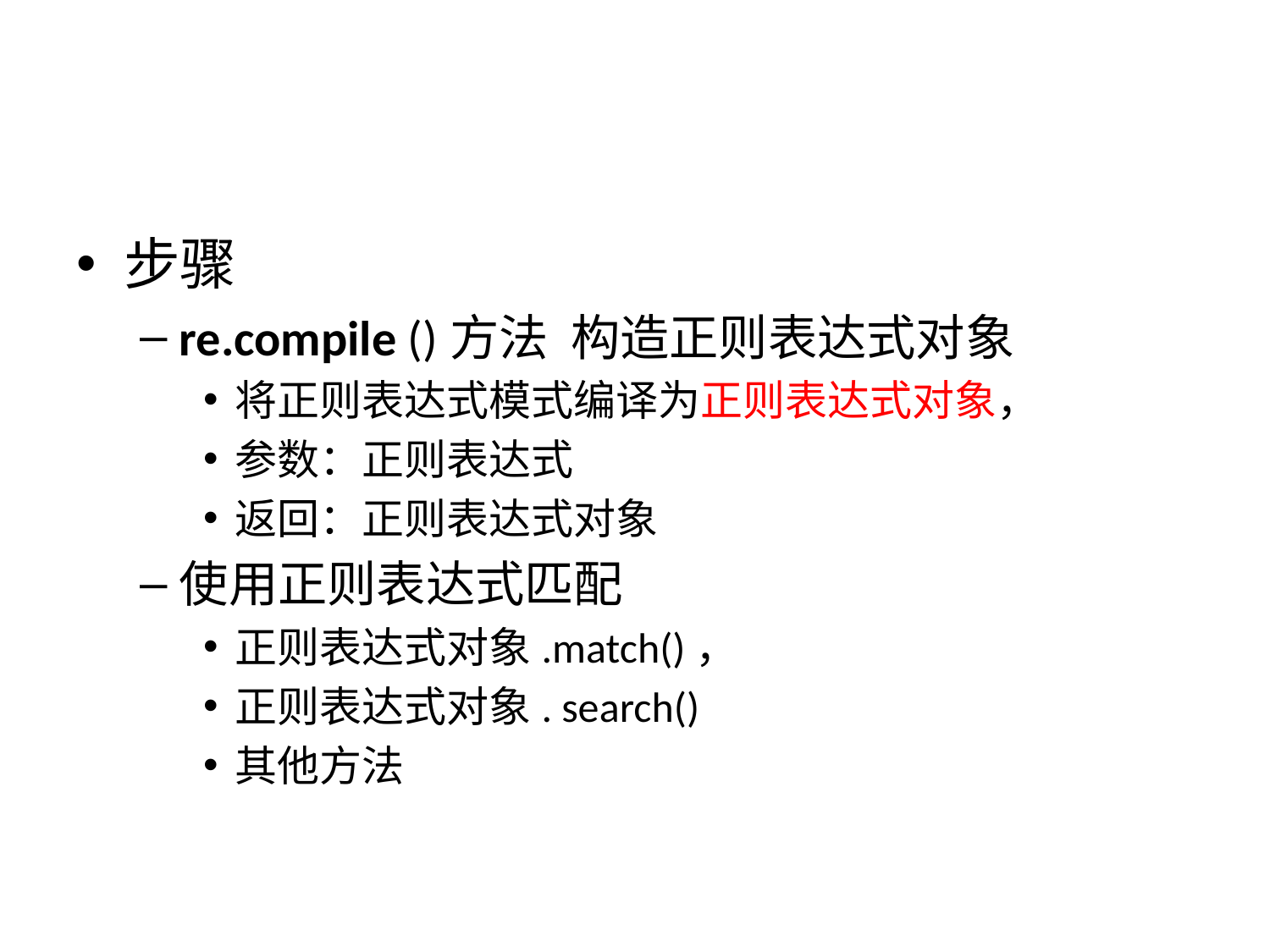

#
步骤
re.compile ()方法  构造正则表达式对象
将正则表达式模式编译为正则表达式对象，
参数：正则表达式
返回：正则表达式对象
使用正则表达式匹配
正则表达式对象.match()，
正则表达式对象. search()
其他方法